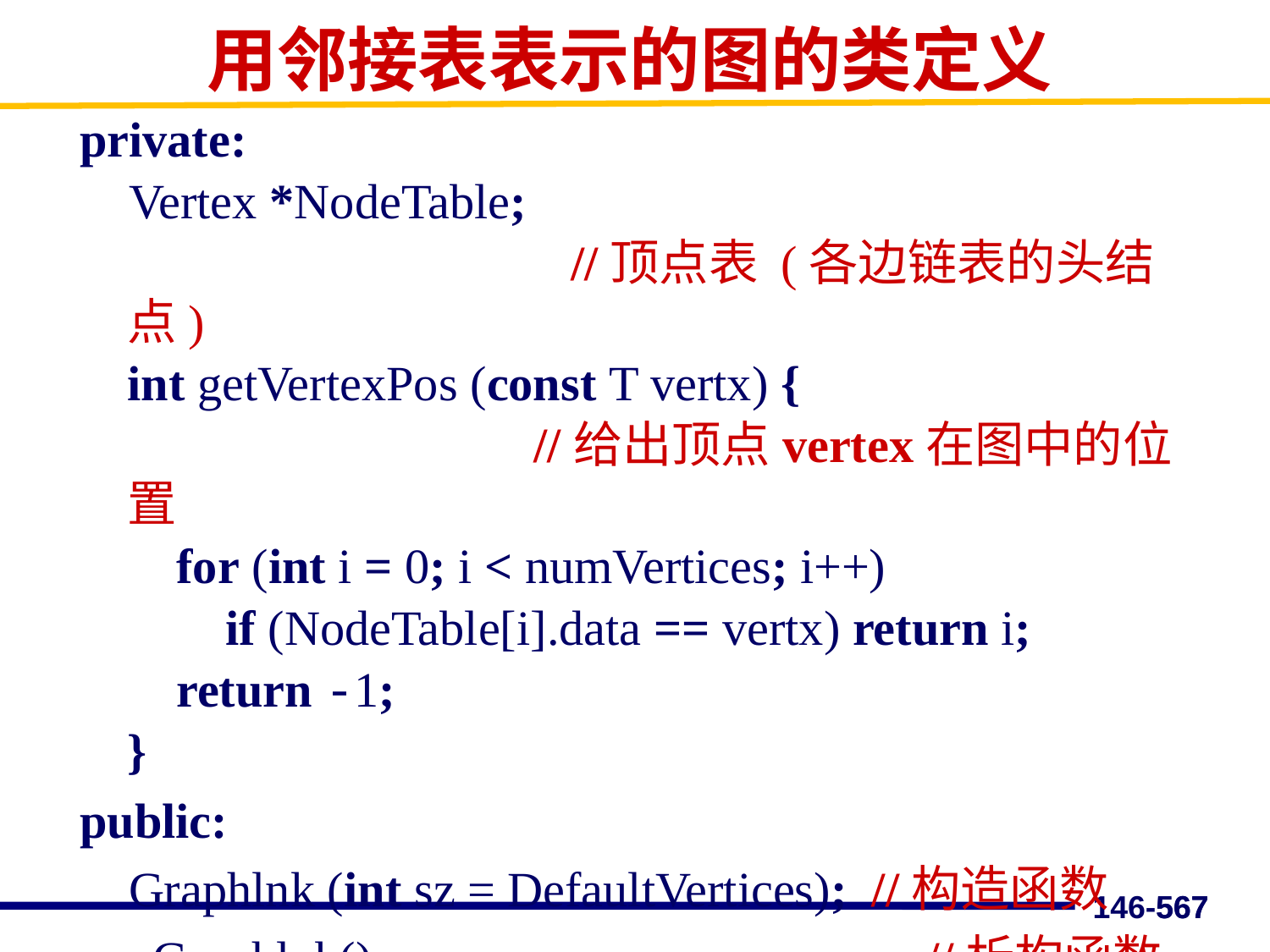

# 用邻接表表示的图的类定义
private:
    Vertex *NodeTable;
                                        //顶点表 (各边链表的头结点)
 	int getVertexPos (const T vertx) {
                                     //给出顶点vertex在图中的位置
	    for (int i = 0; i < numVertices; i++)
	        if (NodeTable[i].data == vertx) return i;
 	    return -1;
	}
public:
    Graphlnk (int sz = DefaultVertices);  //构造函数
   	~Graphlnk();				   //析构函数
567
146-567